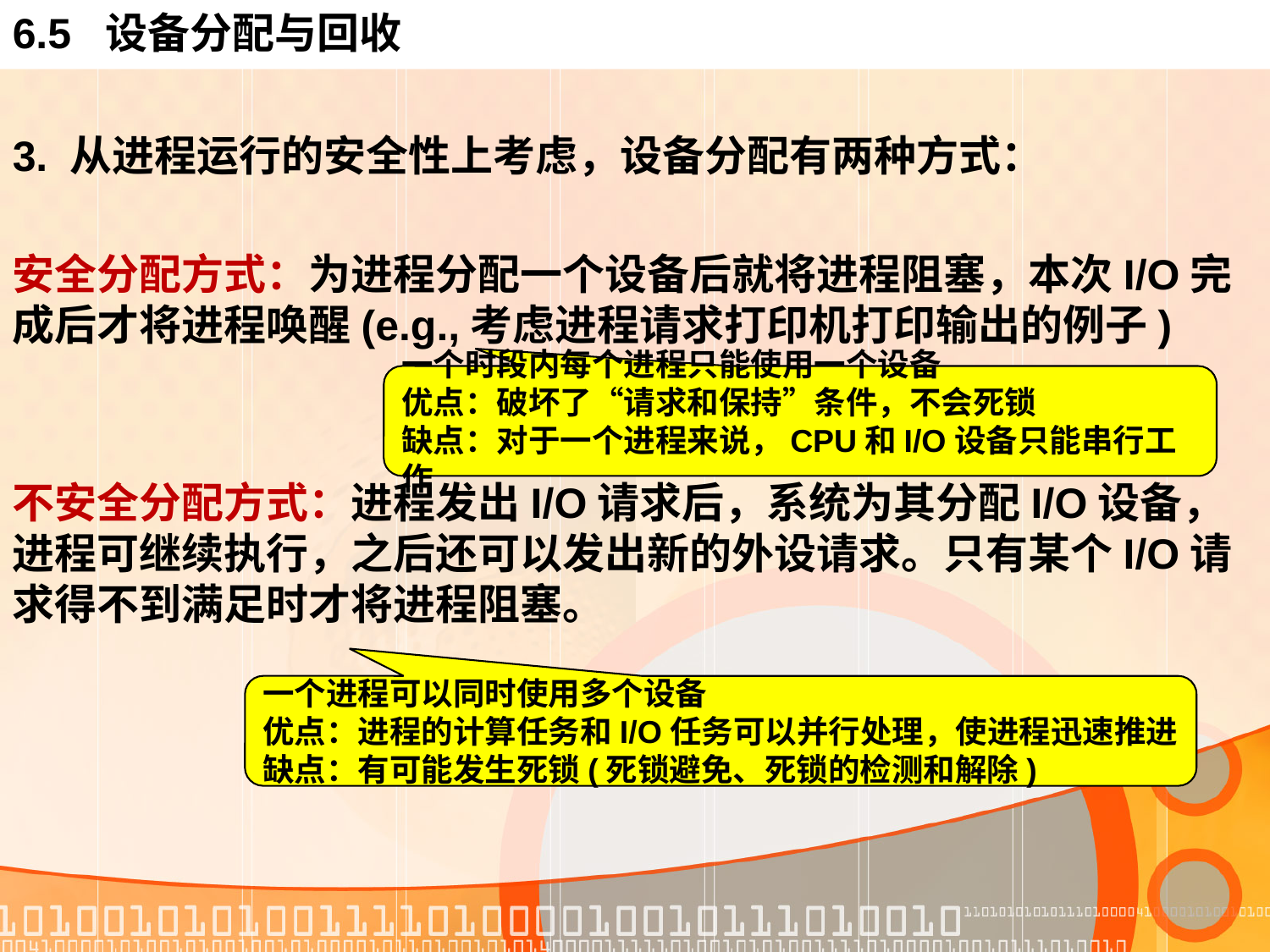

# 6.5  设备分配与回收

3. 从进程运行的安全性上考虑，设备分配有两种方式：

安全分配方式：为进程分配一个设备后就将进程阻塞，本次I/O完成后才将进程唤醒(e.g.,考虑进程请求打印机打印输出的例子)

不安全分配方式：进程发出I/O请求后，系统为其分配I/O设备，进程可继续执行，之后还可以发出新的外设请求。只有某个I/O请求得不到满足时才将进程阻塞。
一个时段内每个进程只能使用一个设备
优点：破坏了“请求和保持”条件，不会死锁
缺点：对于一个进程来说，CPU和I/O设备只能串行工作
一个进程可以同时使用多个设备
优点：进程的计算任务和I/O任务可以并行处理，使进程迅速推进
缺点：有可能发生死锁(死锁避免、死锁的检测和解除)